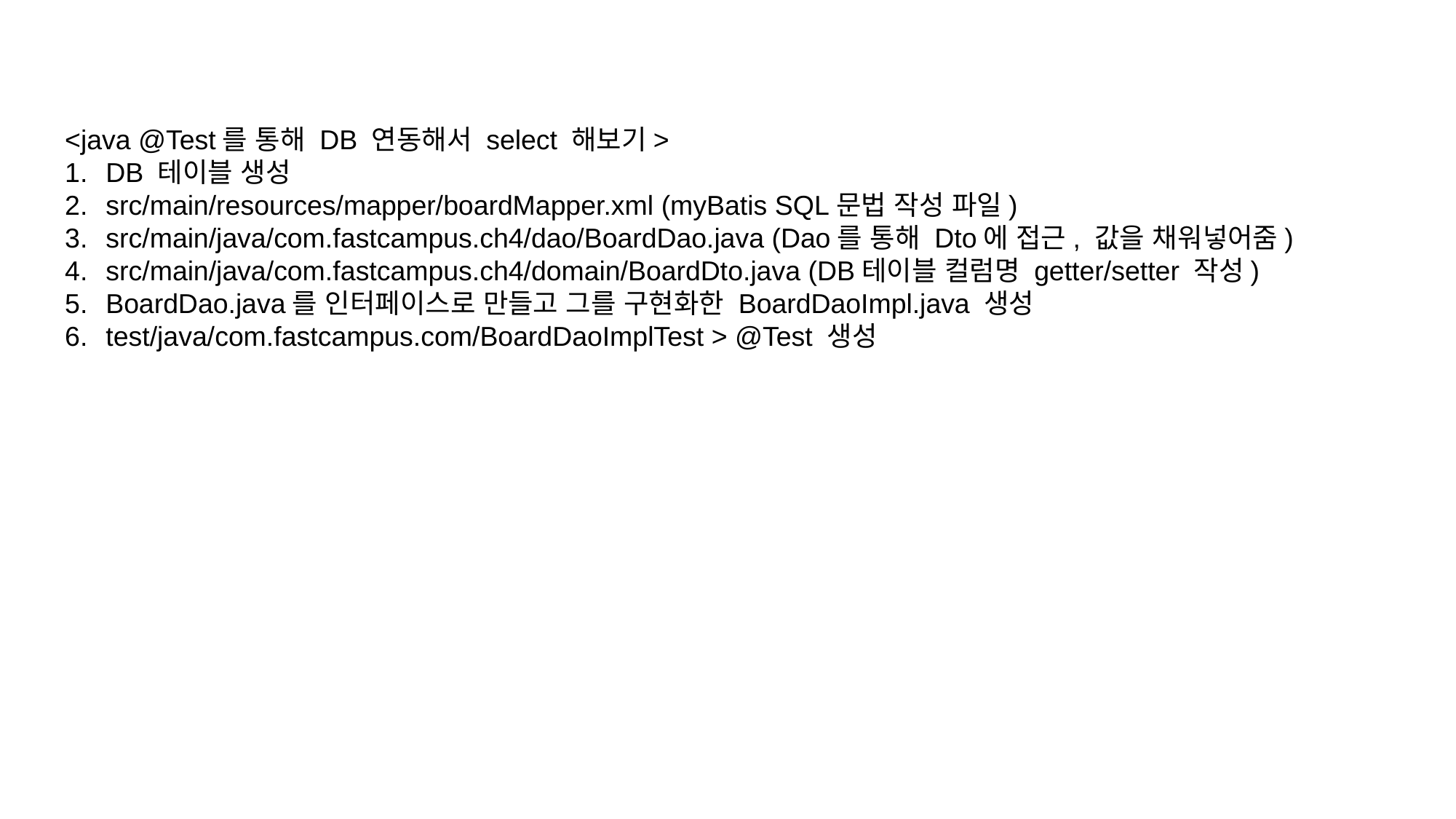

<java @Test를 통해 DB 연동해서 select 해보기>
DB 테이블 생성
src/main/resources/mapper/boardMapper.xml (myBatis SQL문법 작성 파일)
src/main/java/com.fastcampus.ch4/dao/BoardDao.java (Dao를 통해 Dto에 접근, 값을 채워넣어줌)
src/main/java/com.fastcampus.ch4/domain/BoardDto.java (DB테이블 컬럼명 getter/setter 작성)
BoardDao.java를 인터페이스로 만들고 그를 구현화한 BoardDaoImpl.java 생성
test/java/com.fastcampus.com/BoardDaoImplTest > @Test 생성